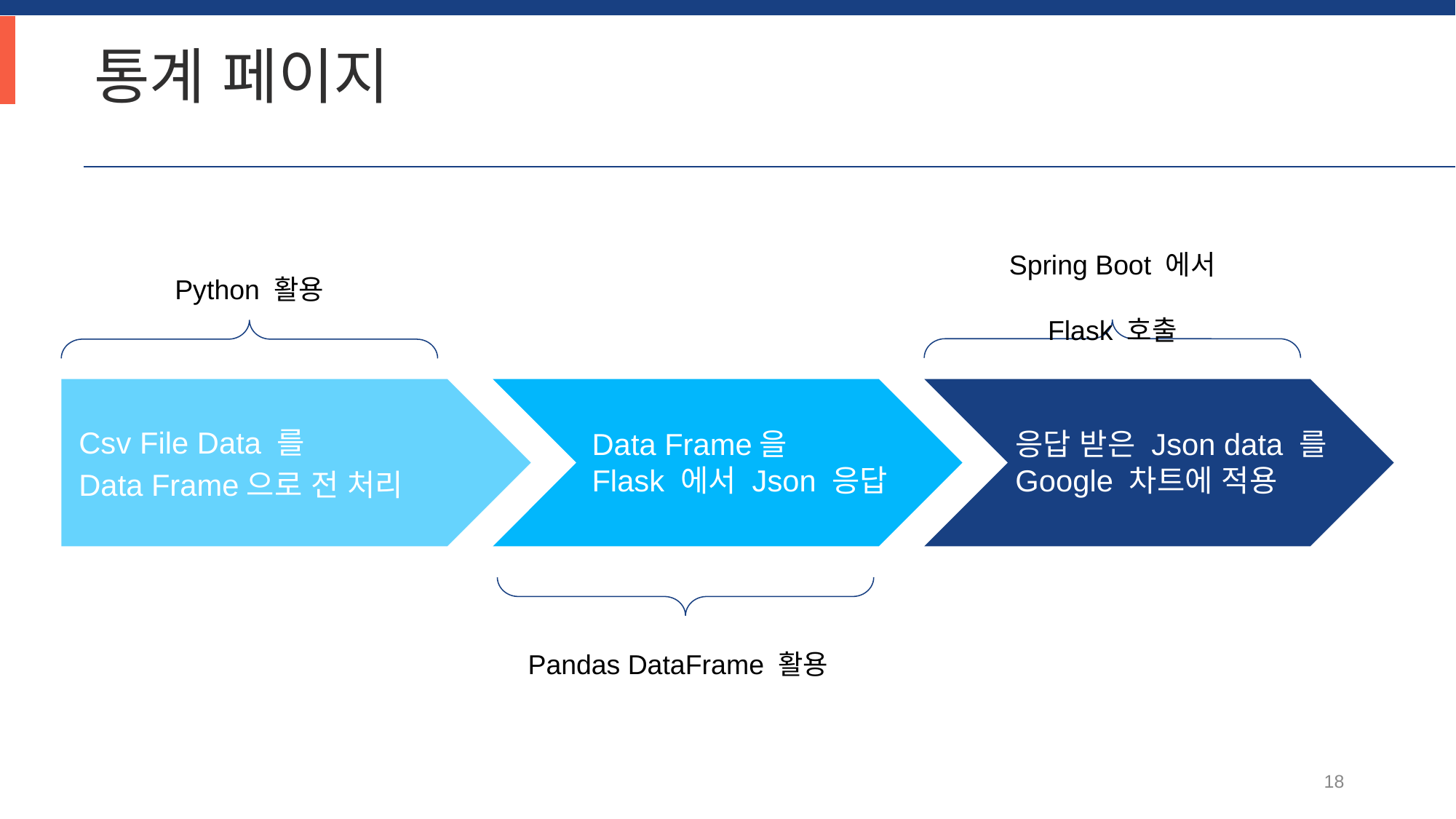

통계 페이지

Spring Boot 에서
Flask 호출
Python 활용

Csv File Data 를
Data Frame으로 전 처리
Data Frame을
Flask 에서 Json 응답
응답 받은 Json data 를
Google 차트에 적용
Pandas DataFrame 활용
18